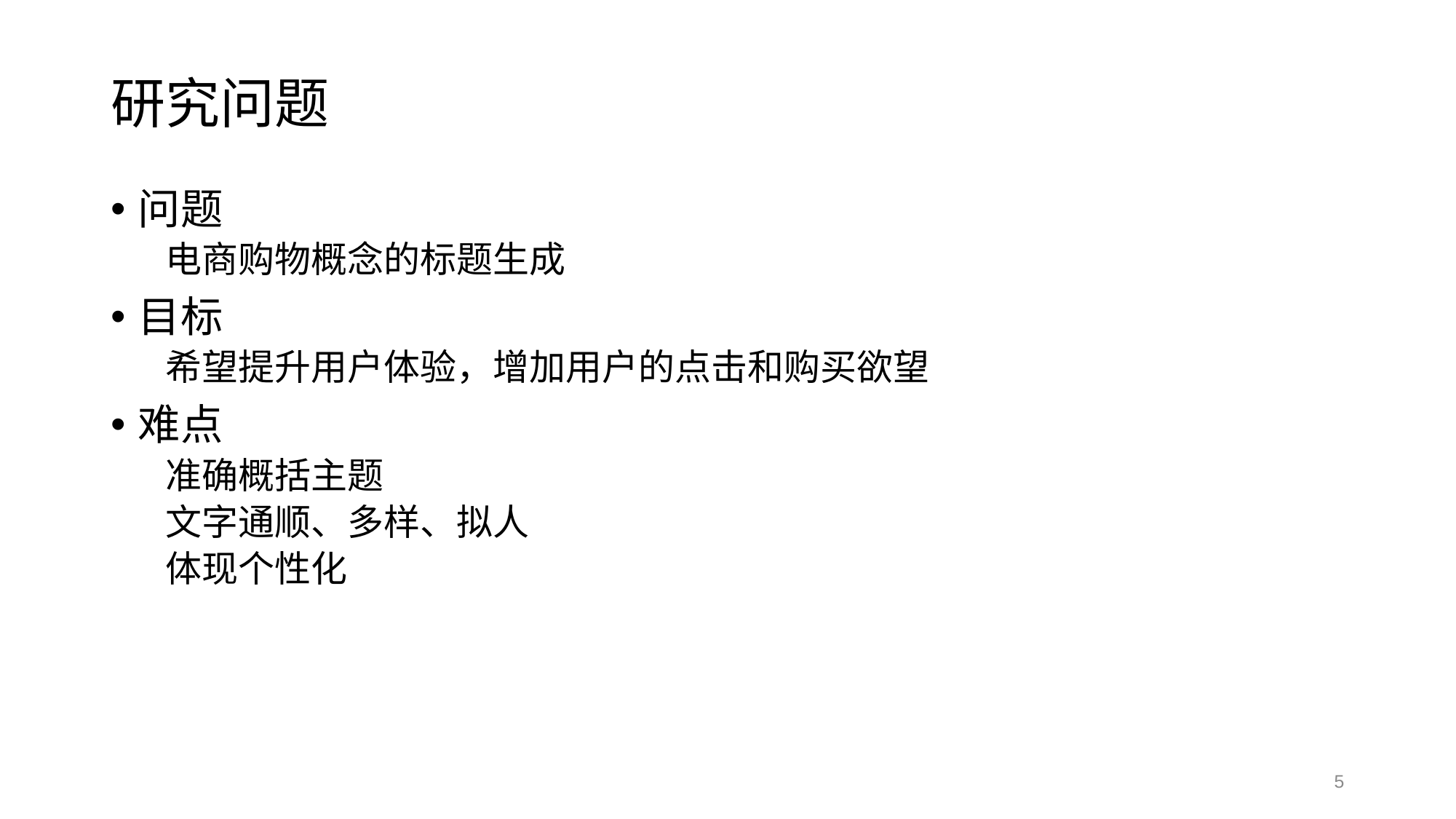

# 研究问题
问题
电商购物概念的标题生成
目标
希望提升用户体验，增加用户的点击和购买欲望
难点
准确概括主题
文字通顺、多样、拟人
体现个性化

5